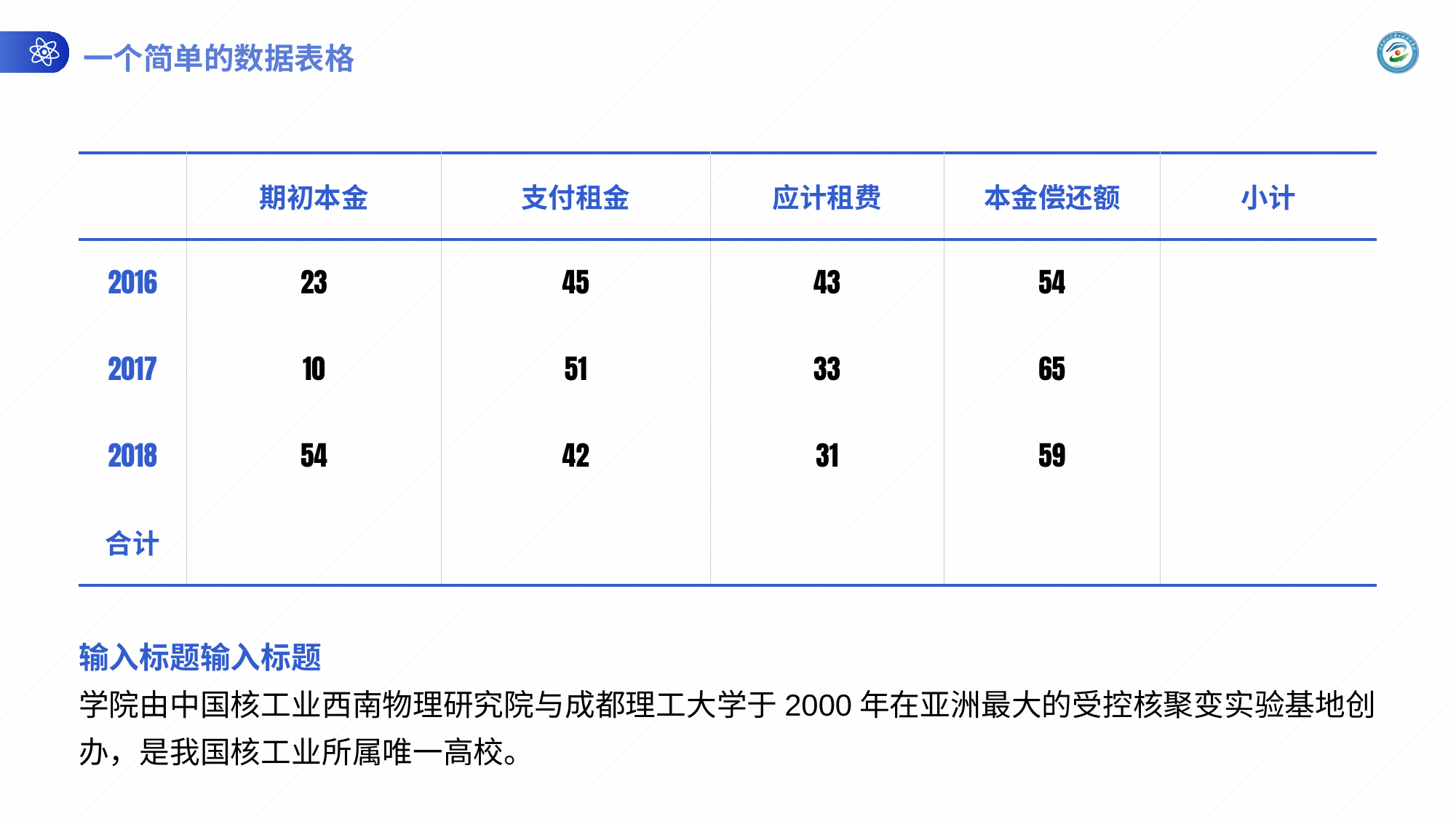

一个简单的数据表格
|  | 期初本金 | 支付租金 | 应计租费 | 本金偿还额 | 小计 |
| --- | --- | --- | --- | --- | --- |
| 2016 | 23 | 45 | 43 | 54 |  |
| 2017 | 10 | 51 | 33 | 65 |  |
| 2018 | 54 | 42 | 31 | 59 |  |
| 合计 |  |  |  |  |  |
输入标题输入标题
学院由中国核工业西南物理研究院与成都理工大学于2000年在亚洲最大的受控核聚变实验基地创办，是我国核工业所属唯一高校。